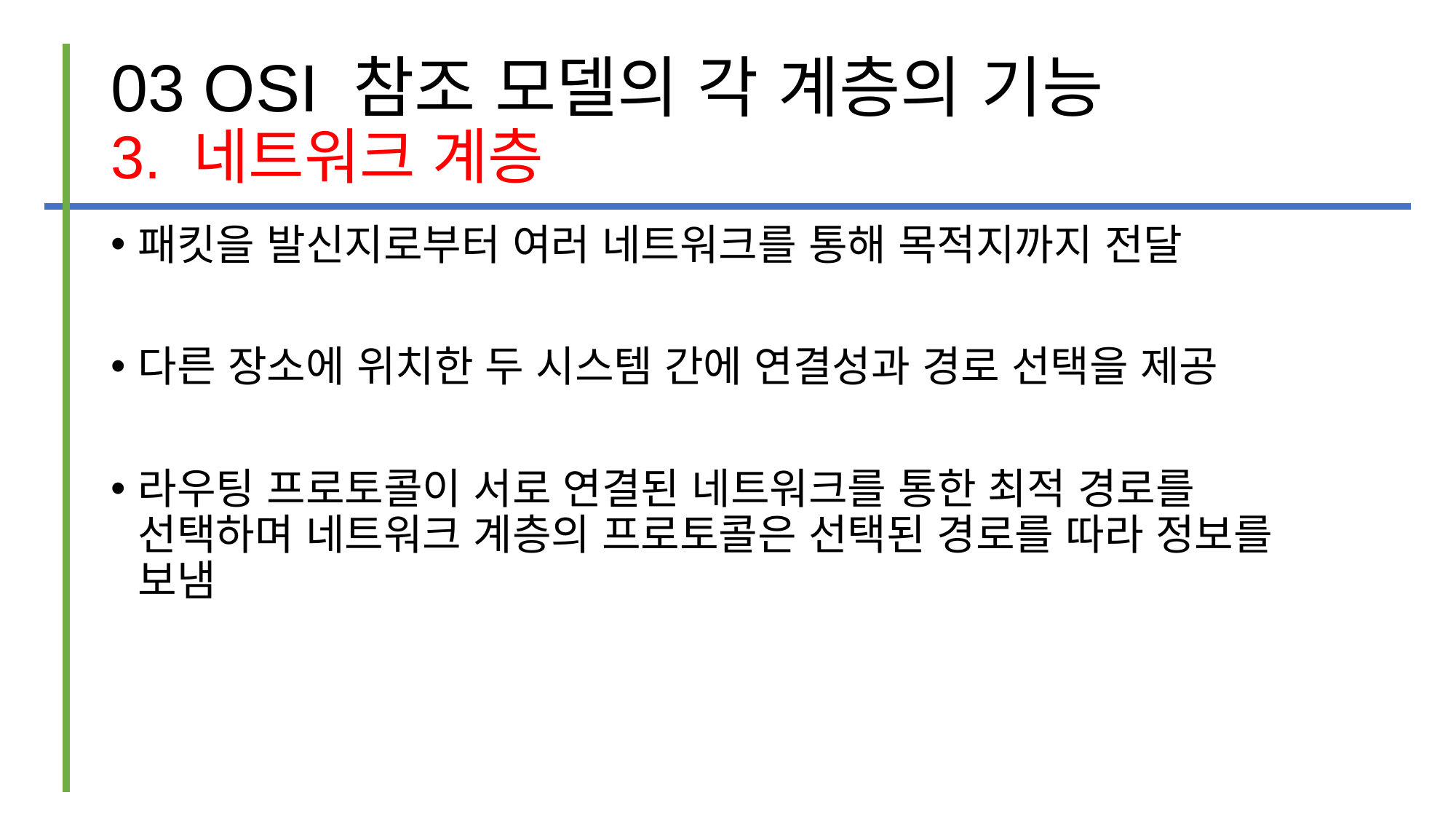

# 03 OSI 참조 모델의 각 계층의 기능 3. 네트워크 계층
패킷을 발신지로부터 여러 네트워크를 통해 목적지까지 전달

다른 장소에 위치한 두 시스템 간에 연결성과 경로 선택을 제공

라우팅 프로토콜이 서로 연결된 네트워크를 통한 최적 경로를 선택하며 네트워크 계층의 프로토콜은 선택된 경로를 따라 정보를 보냄